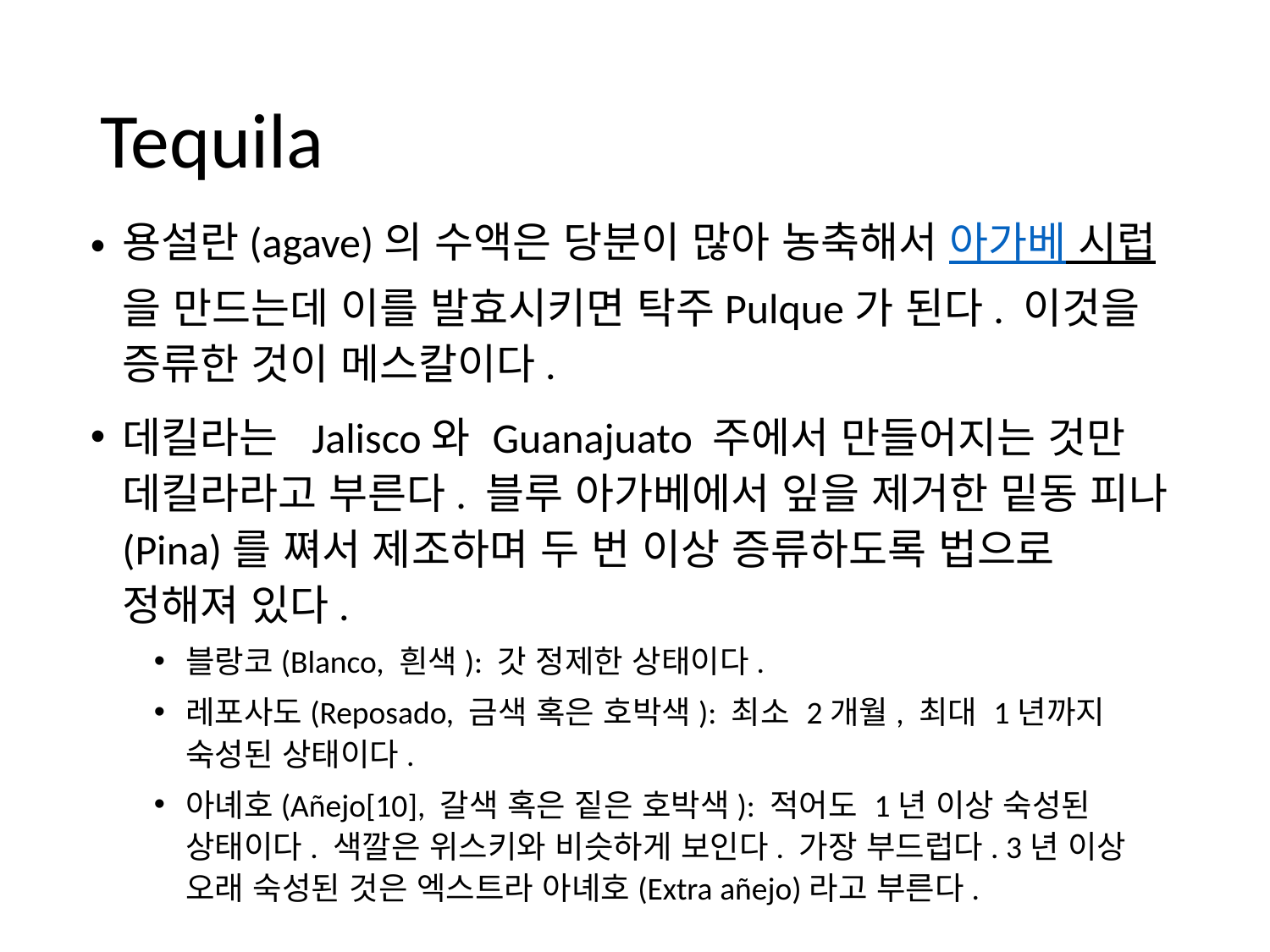

# Tequila
용설란(agave)의 수액은 당분이 많아 농축해서 아가베 시럽을 만드는데 이를 발효시키면 탁주Pulque가 된다. 이것을 증류한 것이 메스칼이다.
데킬라는  Jalisco와 Guanajuato 주에서 만들어지는 것만 데킬라라고 부른다. 블루 아가베에서 잎을 제거한 밑동 피나(Pina)를 쪄서 제조하며 두 번 이상 증류하도록 법으로 정해져 있다.
블랑코(Blanco, 흰색): 갓 정제한 상태이다.
레포사도(Reposado, 금색 혹은 호박색): 최소 2개월, 최대 1년까지 숙성된 상태이다.
아녜호(Añejo[10], 갈색 혹은 짙은 호박색): 적어도 1년 이상 숙성된 상태이다. 색깔은 위스키와 비슷하게 보인다. 가장 부드럽다. 3년 이상 오래 숙성된 것은 엑스트라 아녜호(Extra añejo)라고 부른다.